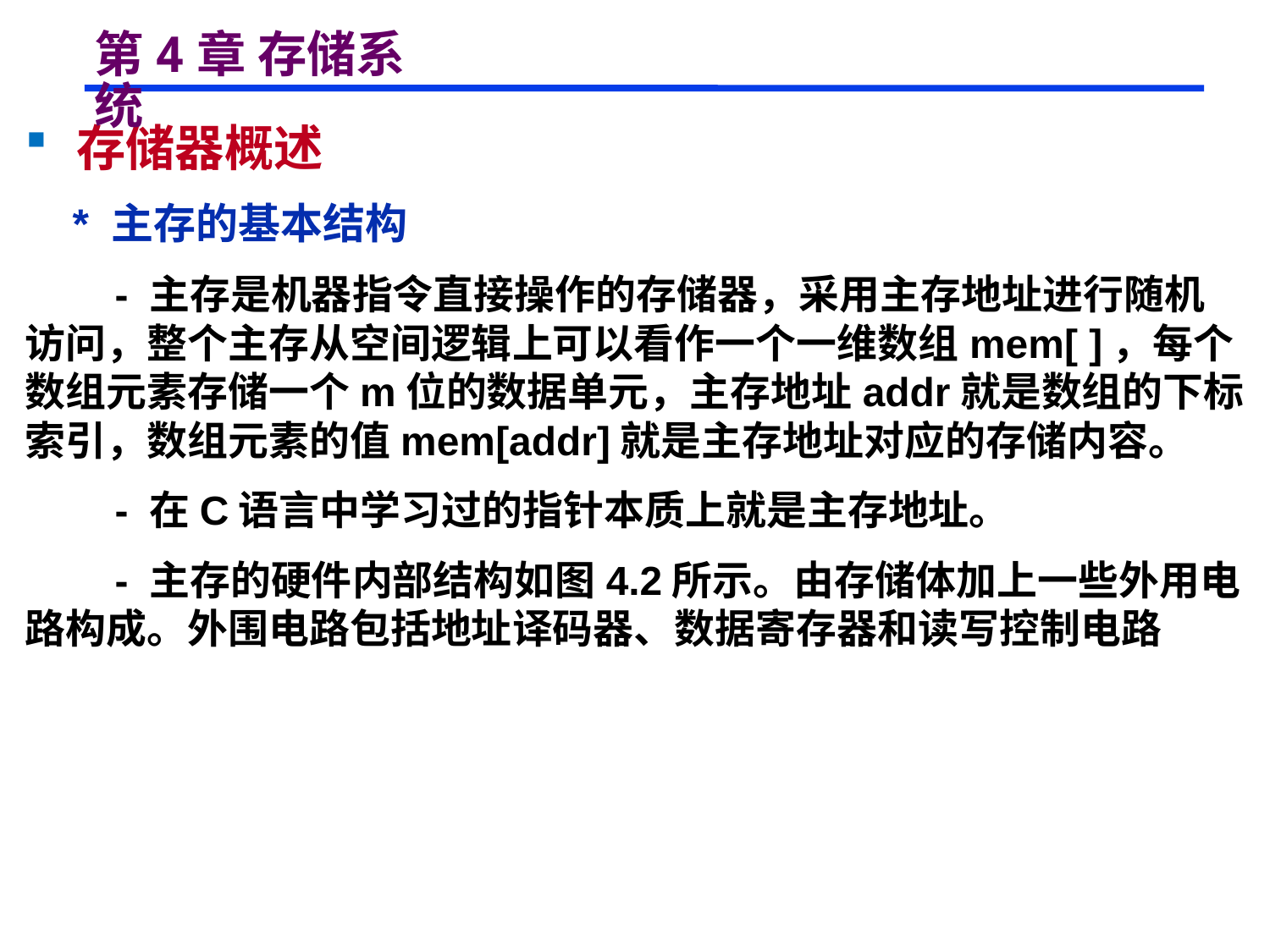

# 第4章 存储系统
 存储器概述
    * 主存的基本结构
        - 主存是机器指令直接操作的存储器，采用主存地址进行随机访问，整个主存从空间逻辑上可以看作一个一维数组mem[ ]，每个数组元素存储一个m位的数据单元，主存地址addr就是数组的下标索引，数组元素的值mem[addr]就是主存地址对应的存储内容。
        - 在C语言中学习过的指针本质上就是主存地址。
        - 主存的硬件内部结构如图4.2所示。由存储体加上一些外用电路构成。外围电路包括地址译码器、数据寄存器和读写控制电路